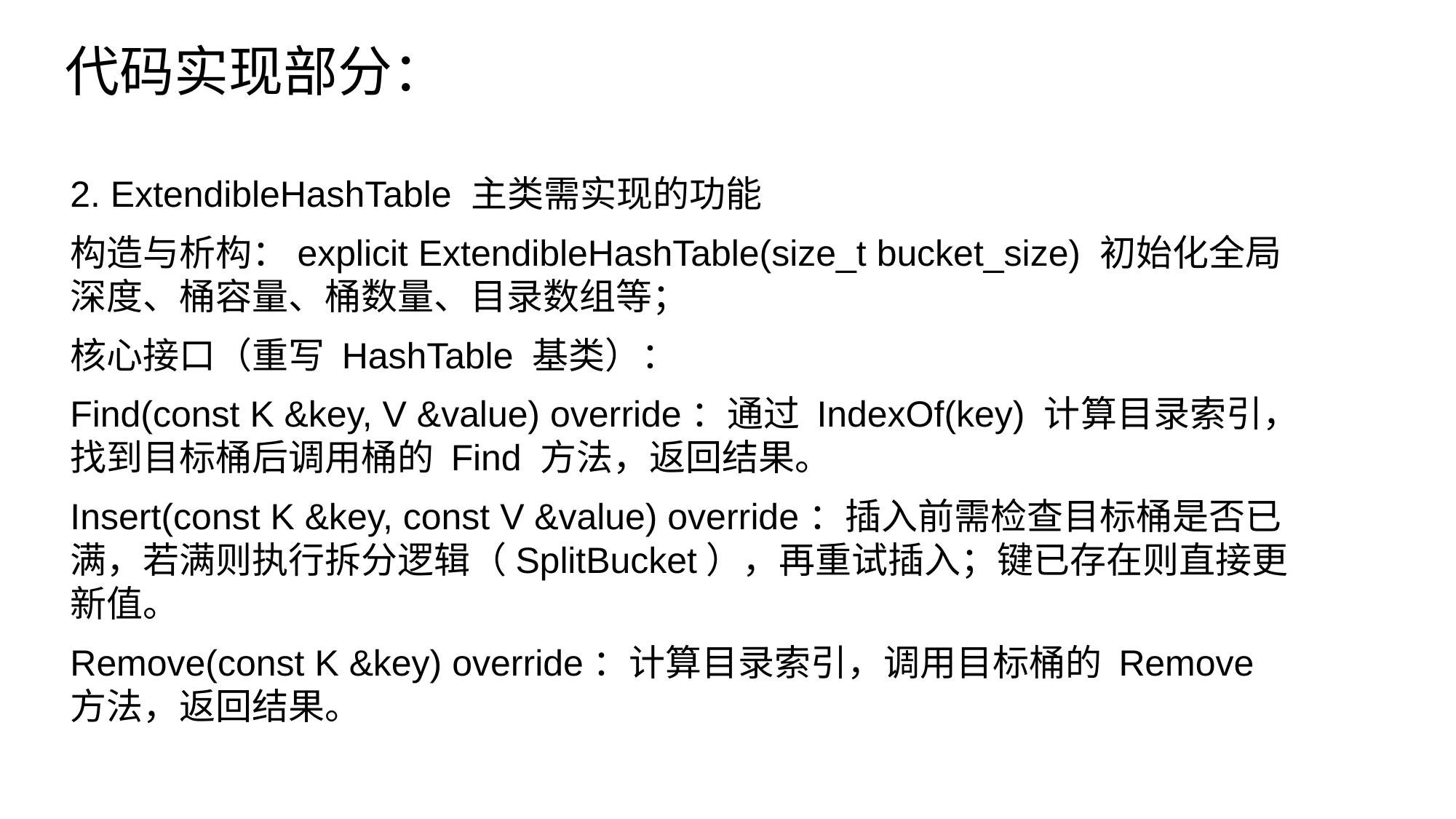

代码实现部分：

2. ExtendibleHashTable 主类需实现的功能
构造与析构：explicit ExtendibleHashTable(size_t bucket_size) 初始化全局深度、桶容量、桶数量、目录数组等；
核心接口（重写 HashTable 基类）：
Find(const K &key, V &value) override：通过 IndexOf(key) 计算目录索引，找到目标桶后调用桶的 Find 方法，返回结果。
Insert(const K &key, const V &value) override：插入前需检查目标桶是否已满，若满则执行拆分逻辑（SplitBucket），再重试插入；键已存在则直接更新值。
Remove(const K &key) override：计算目录索引，调用目标桶的 Remove 方法，返回结果。